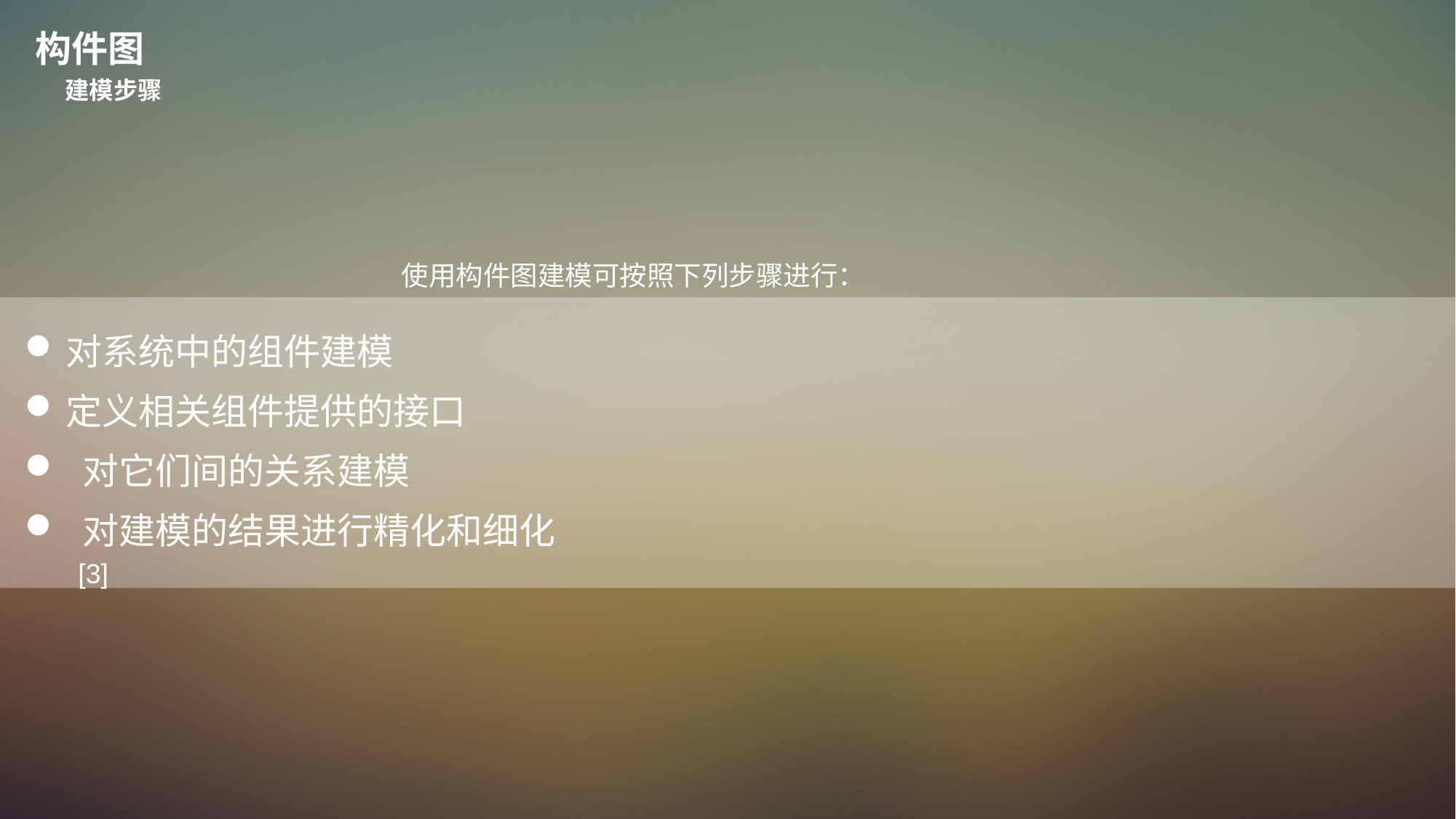

构件图
建模步骤
	使用构件图建模可按照下列步骤进行：

对系统中的组件建模
定义相关组件提供的接口
 对它们间的关系建模
 对建模的结果进行精化和细化
[3]